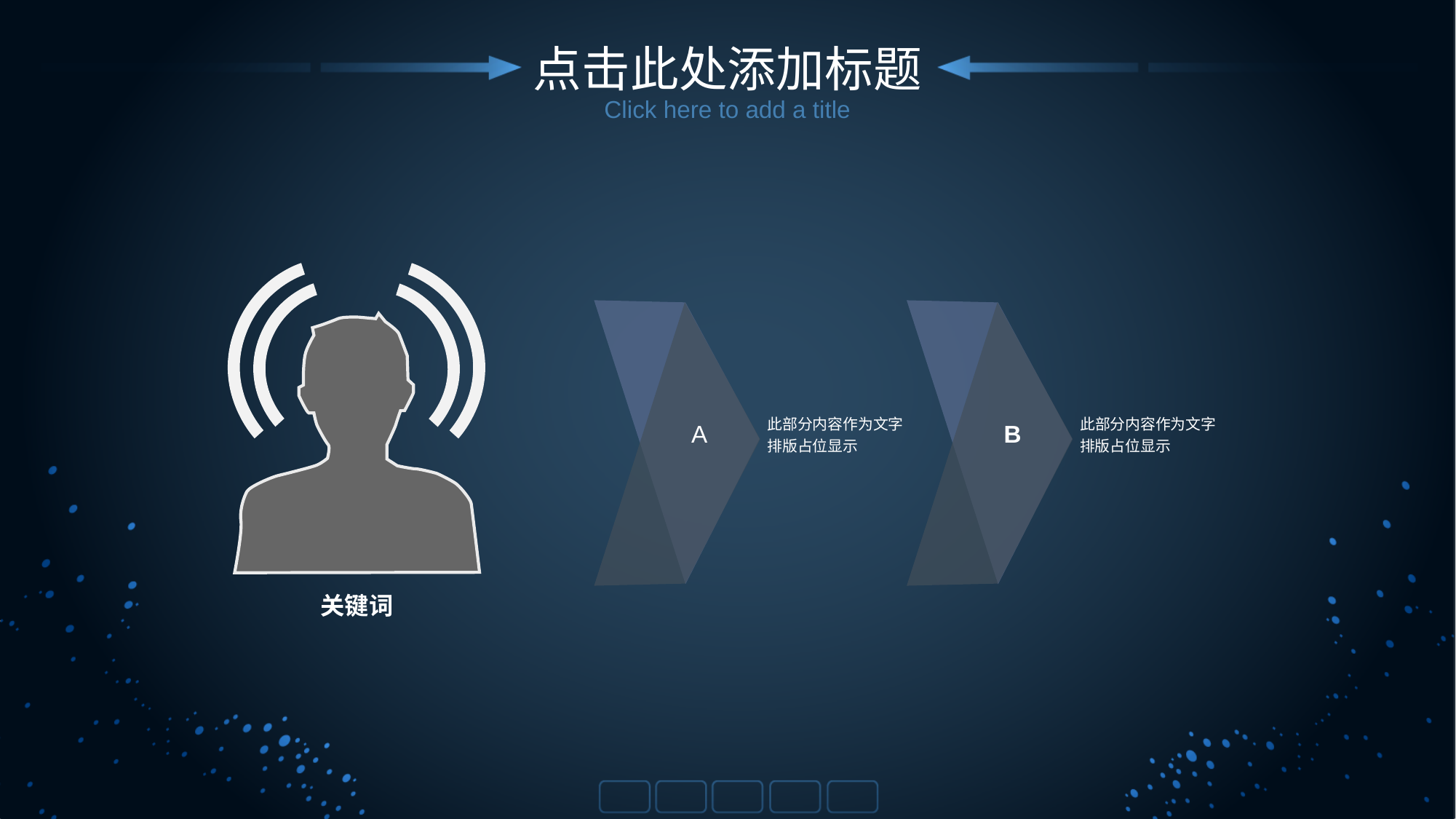

点击此处添加标题
Click here to add a title

关键词

A
B
此部分内容作为文字排版占位显示
此部分内容作为文字排版占位显示